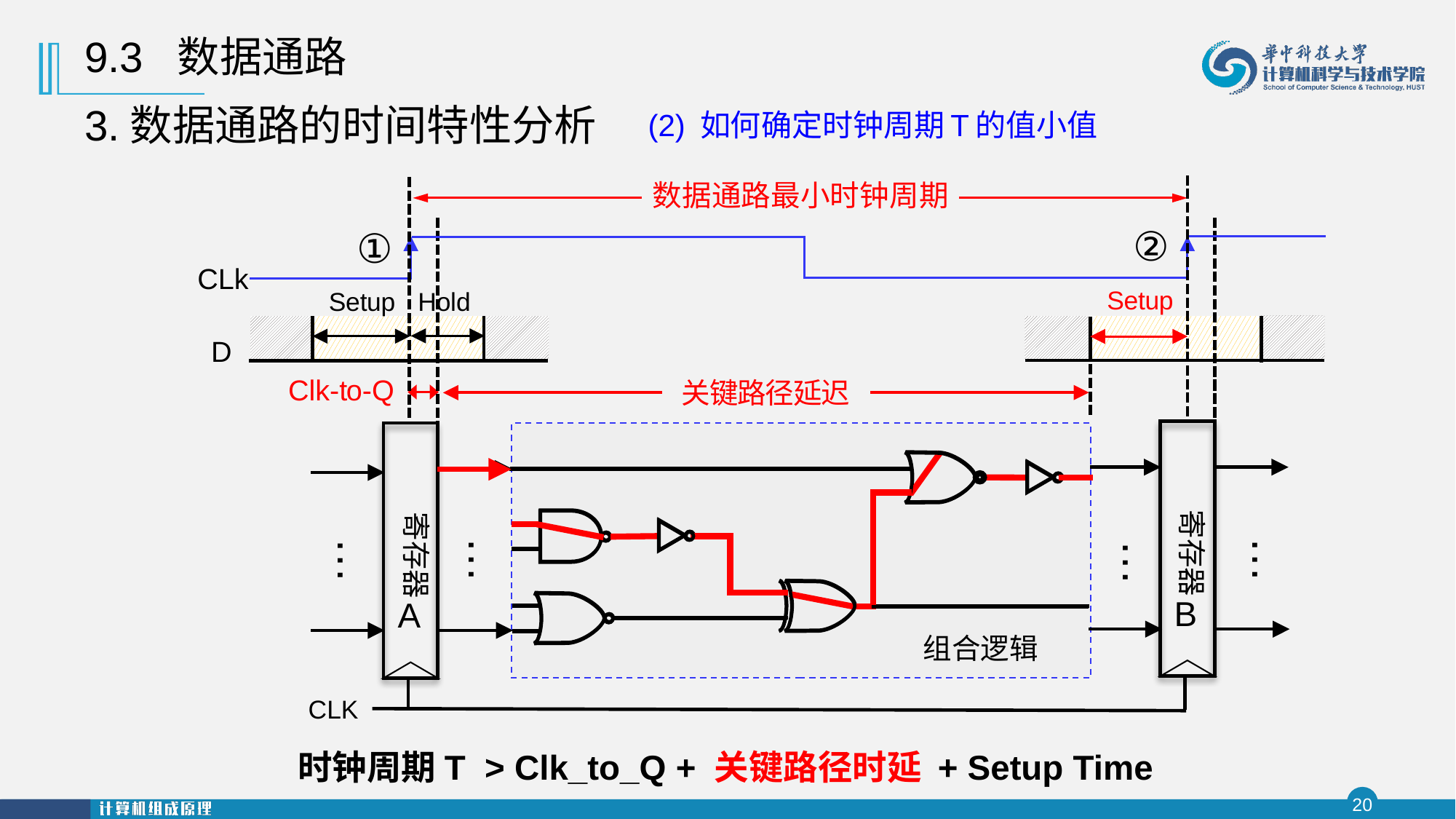

9.3  数据通路
# (2) 如何确定时钟周期T的值小值
3.数据通路的时间特性分析
数据通路最小时钟周期
①
CLk
②
Setup
Setup
Hold

D
Clk-to-Q
关键路径延迟

组合逻辑

寄存器
寄存器
…
…
…
…
B
A

CLK
时钟周期T  > Clk_to_Q + 关键路径时延 + Setup Time